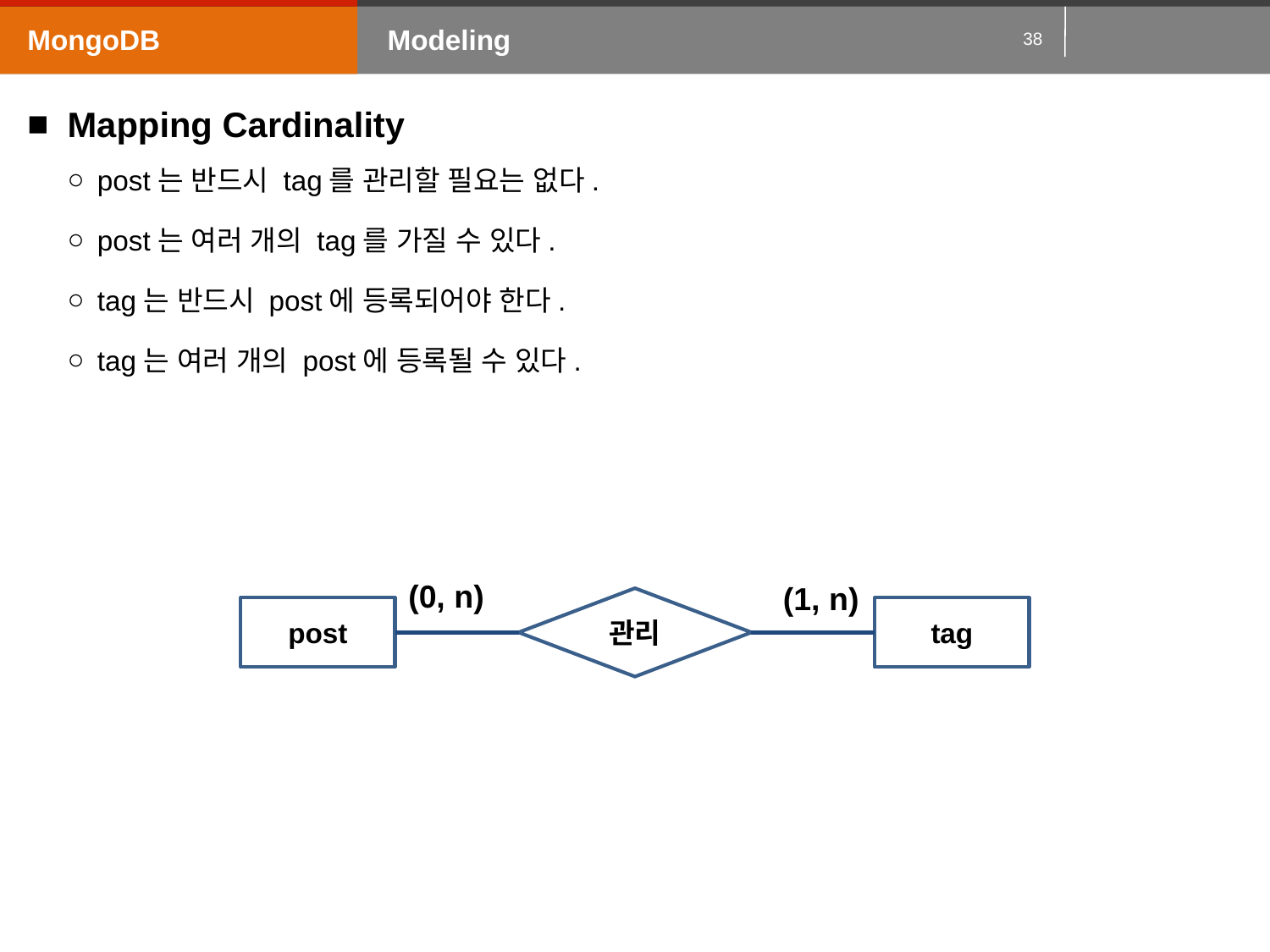

MongoDB
Modeling
Mapping Cardinality
post는 반드시 tag를 관리할 필요는 없다.
post는 여러 개의 tag를 가질 수 있다.
tag는 반드시 post에 등록되어야 한다.
tag는 여러 개의 post에 등록될 수 있다.
(0, n)
(1, n)
관리
post
tag